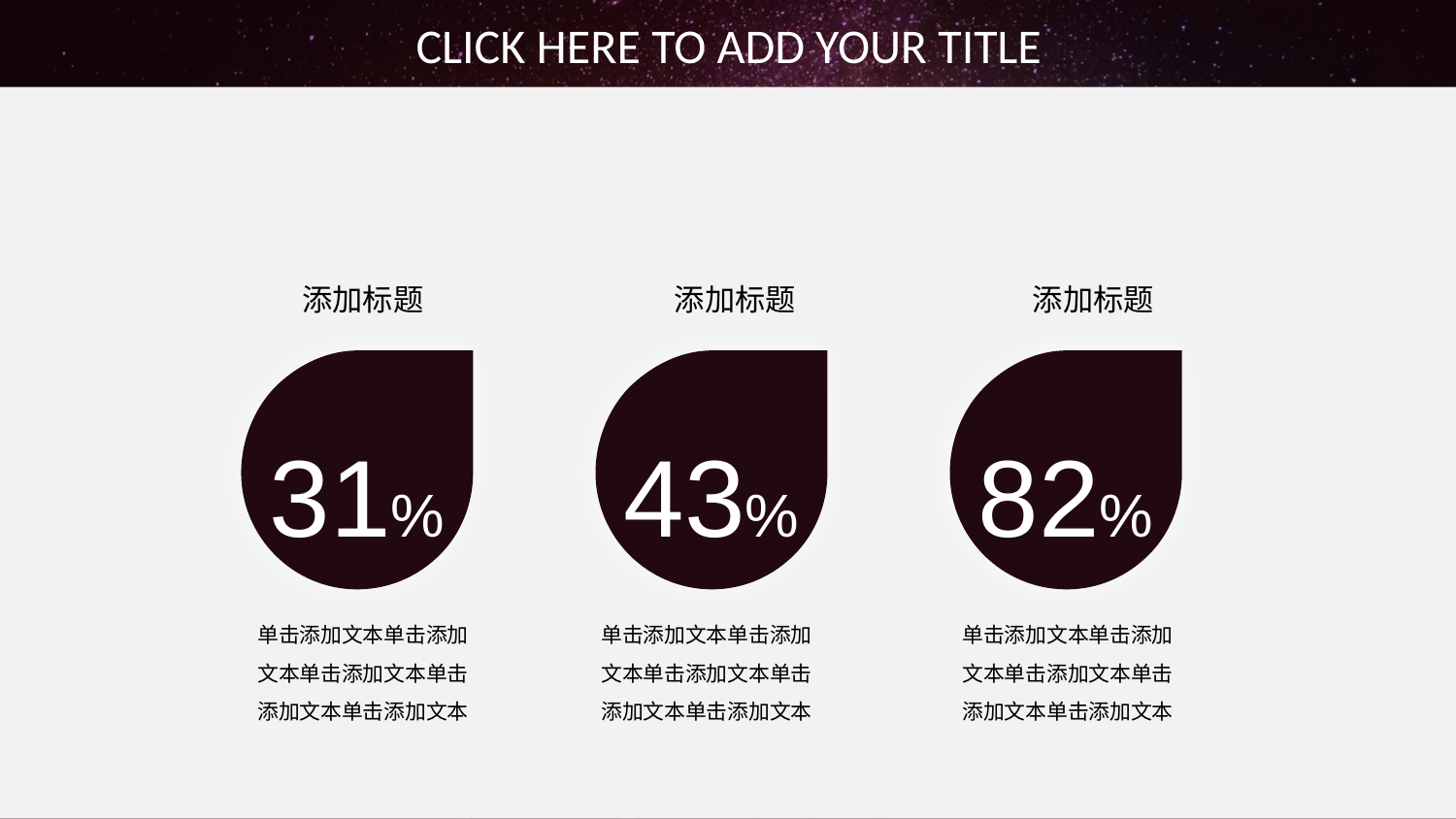

CLICK HERE TO ADD YOUR TITLE
添加标题
添加标题
添加标题
31%
43%
82%

单击添加文本单击添加
文本单击添加文本单击
添加文本单击添加文本

单击添加文本单击添加
文本单击添加文本单击
添加文本单击添加文本

单击添加文本单击添加
文本单击添加文本单击
添加文本单击添加文本